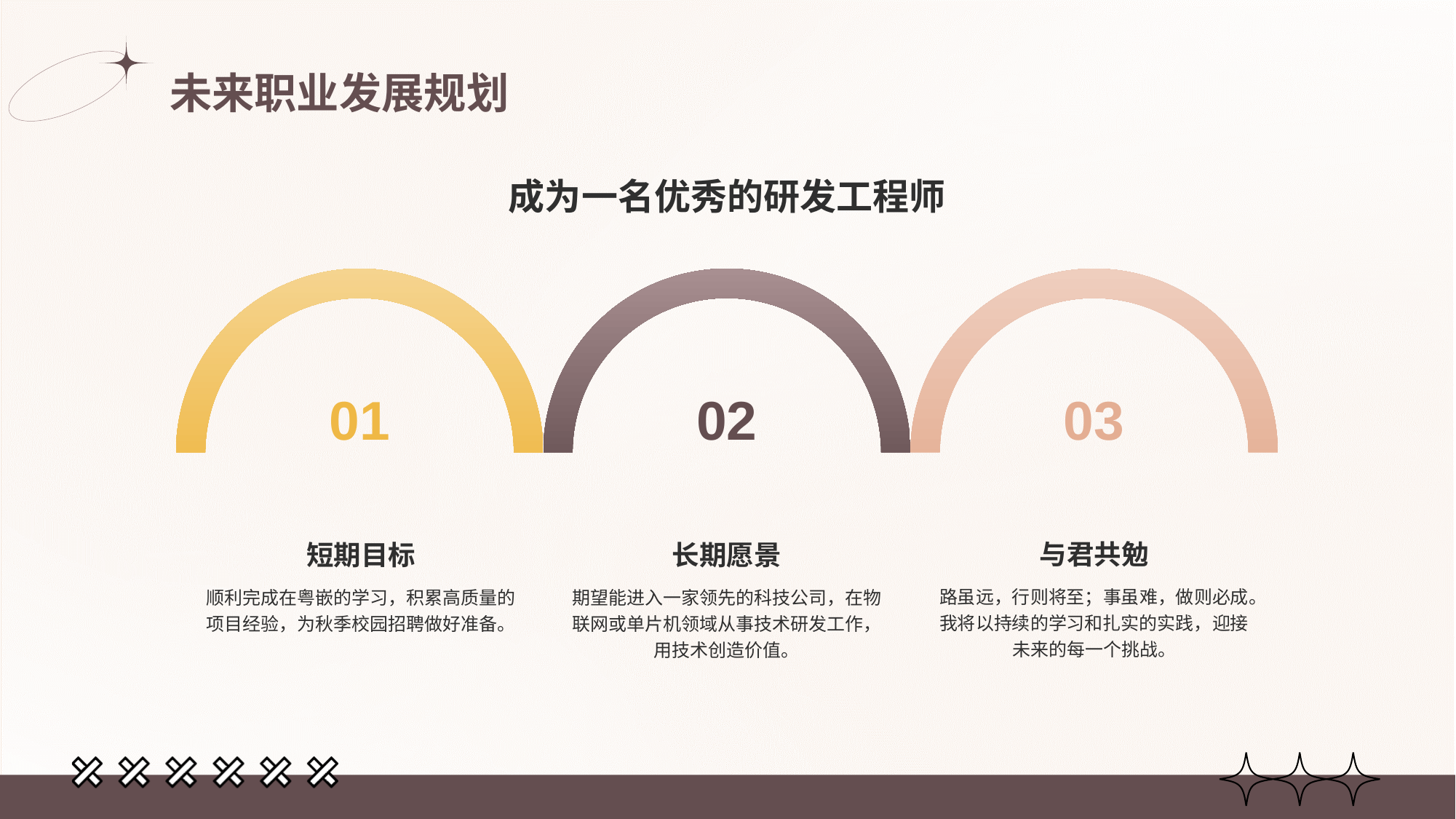

# 未来职业发展规划
成为一名优秀的研发工程师

03
与君共勉
路虽远，行则将至；事虽难，做则必成。我将以持续的学习和扎实的实践，迎接未来的每一个挑战。
02
长期愿景
期望能进入一家领先的科技公司，在物联网或单片机领域从事技术研发工作，用技术创造价值。
01
短期目标
顺利完成在粤嵌的学习，积累高质量的项目经验，为秋季校园招聘做好准备。